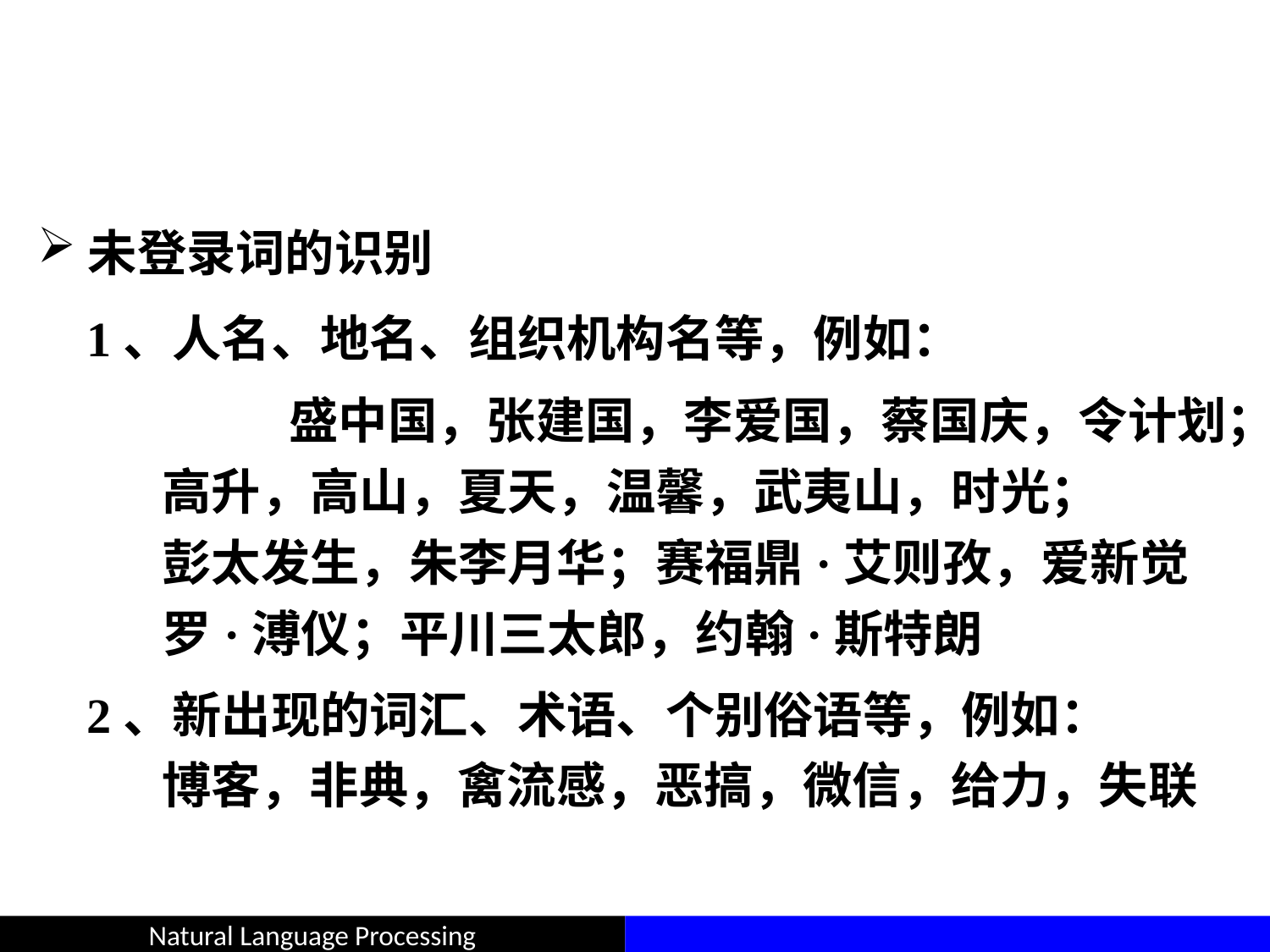

#
未登录词的识别
    1、人名、地名、组织机构名等，例如：
	盛中国，张建国，李爱国，蔡国庆，令计划；
高升，高山，夏天，温馨，武夷山，时光；
彭太发生，朱李月华；赛福鼎·艾则孜，爱新觉罗·溥仪；平川三太郎，约翰·斯特朗
    2、新出现的词汇、术语、个别俗语等，例如：
博客，非典，禽流感，恶搞，微信，给力，失联